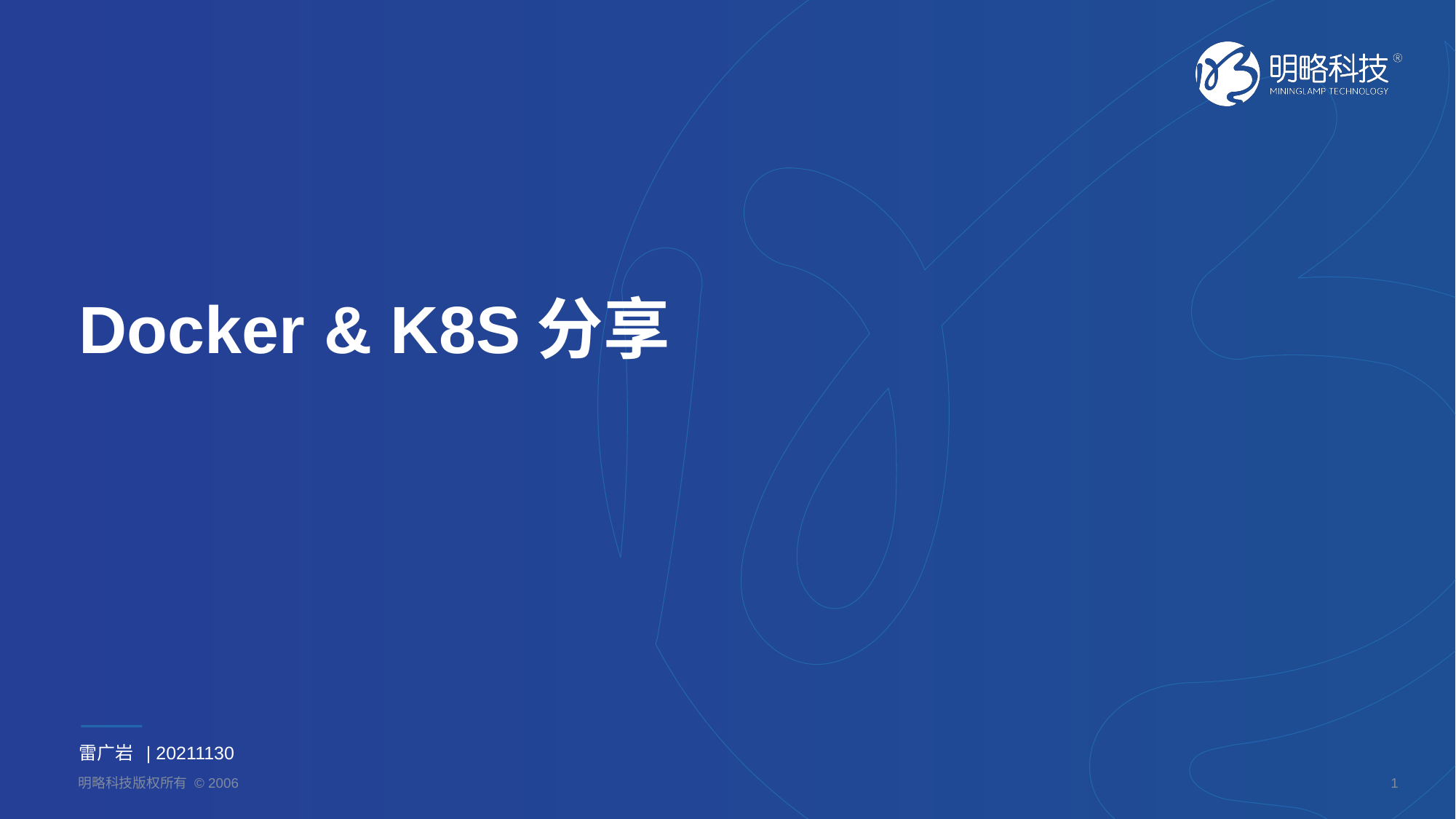

Docker & K8S分享
雷广岩  | 20211130
1